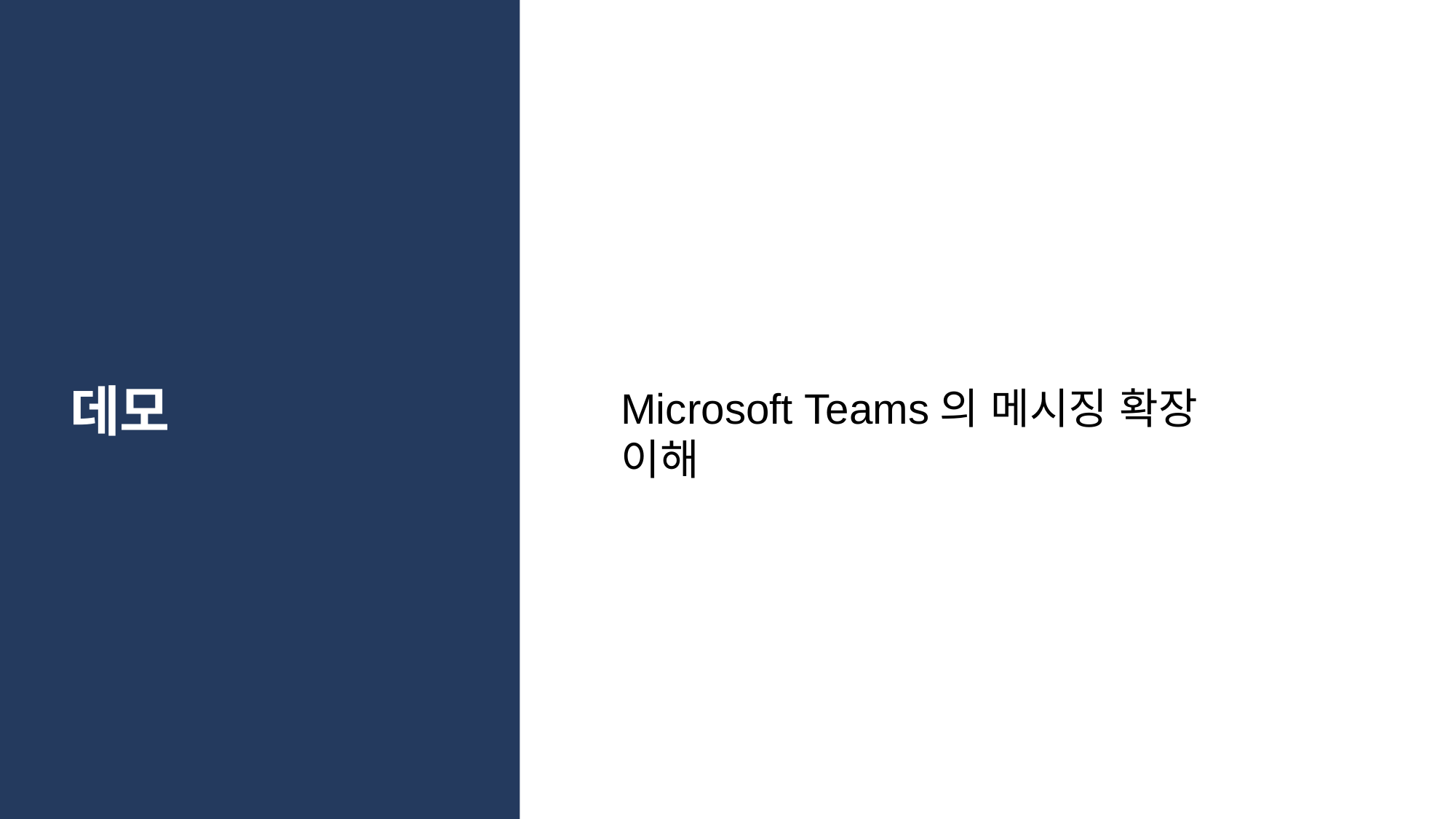

# 데모
Microsoft Teams의 메시징 확장 이해